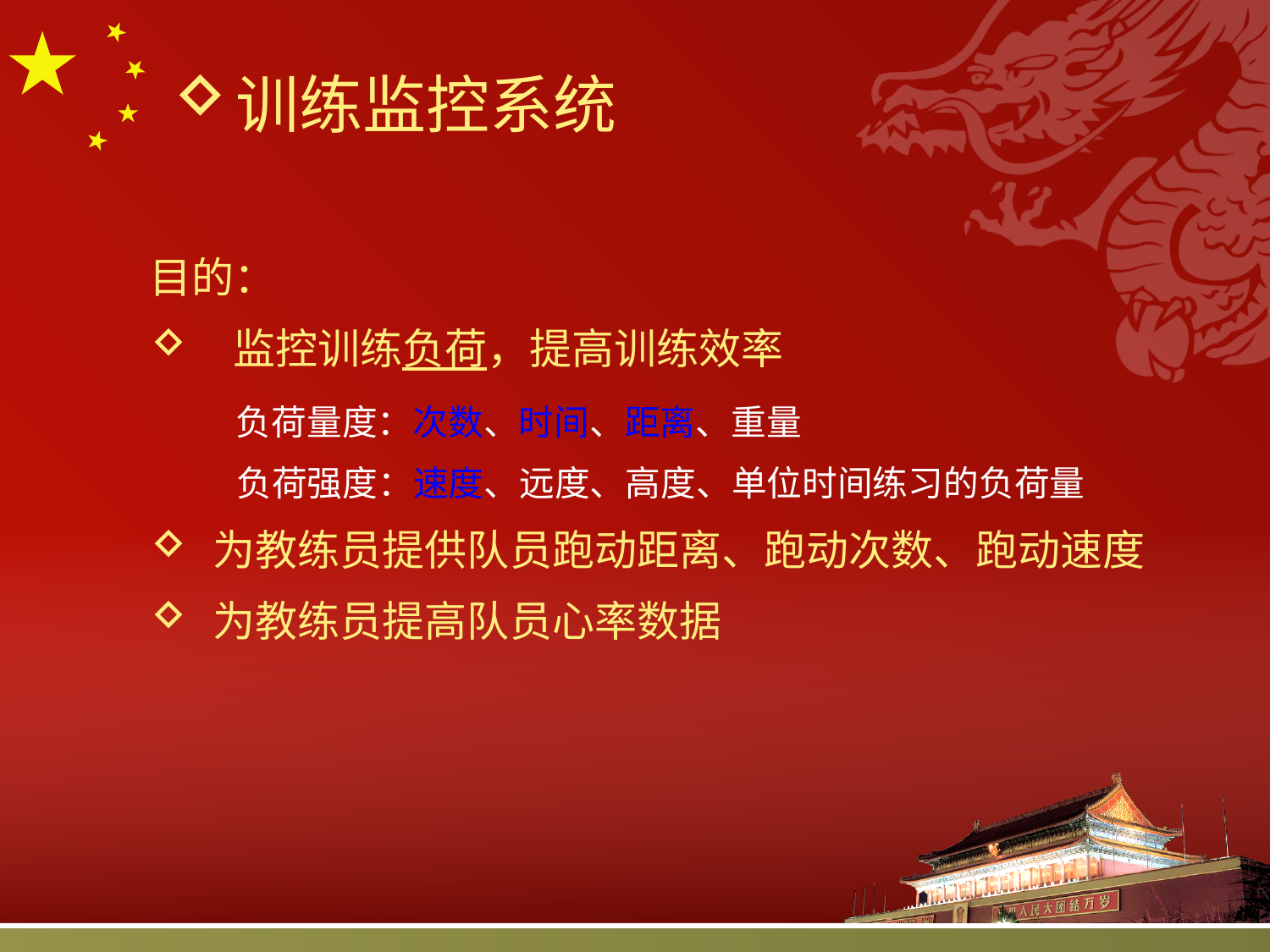

训练监控系统
目的：
 监控训练负荷，提高训练效率
        负荷量度：次数、时间、距离、重量
          负荷强度：速度、远度、高度、单位时间练习的负荷量
为教练员提供队员跑动距离、跑动次数、跑动速度
为教练员提高队员心率数据